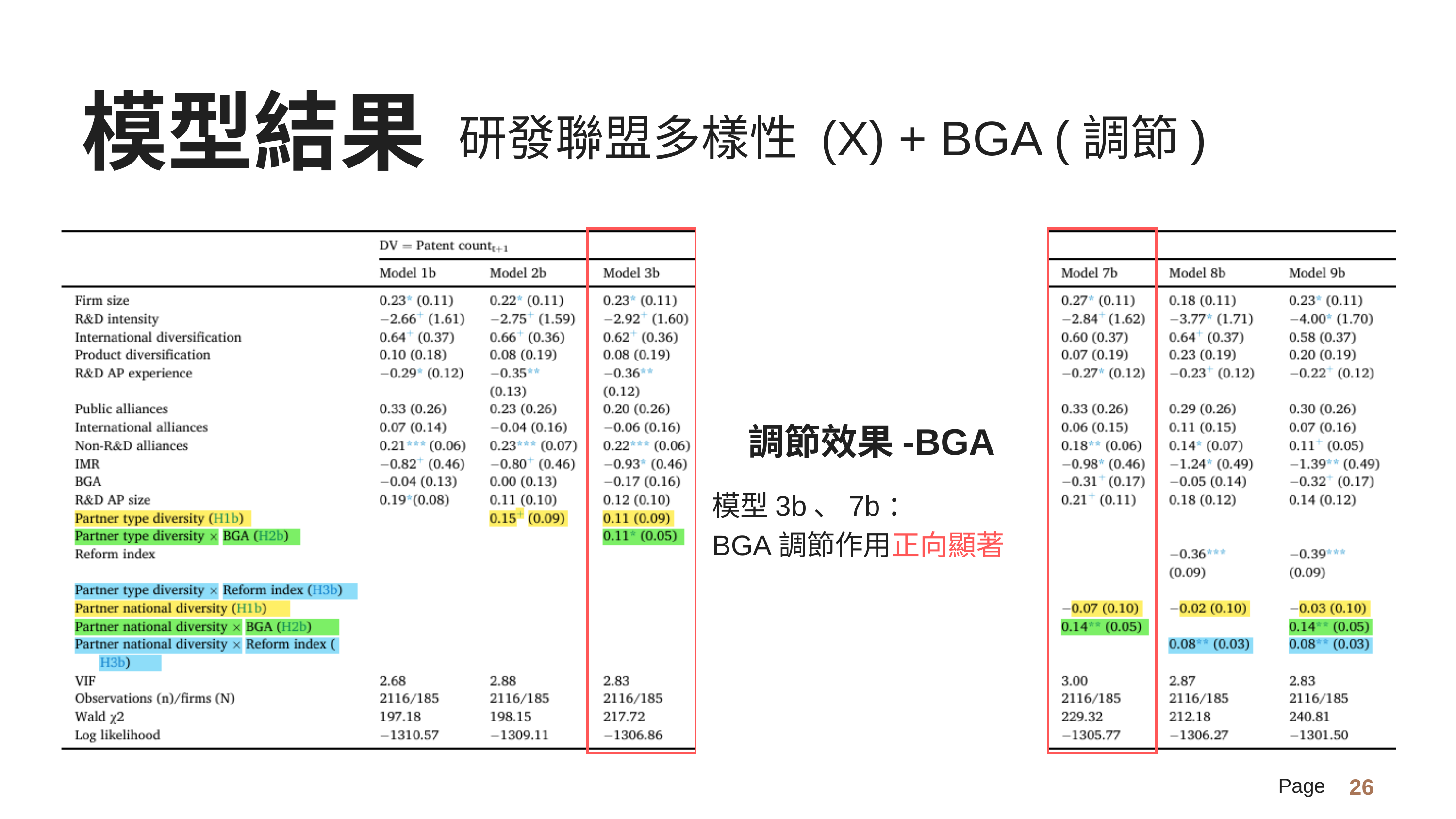

模型結果
研發聯盟多樣性 (X) + BGA (調節)

調節效果-BGA

模型3b、7b：
BGA調節作用正向顯著
26
Page